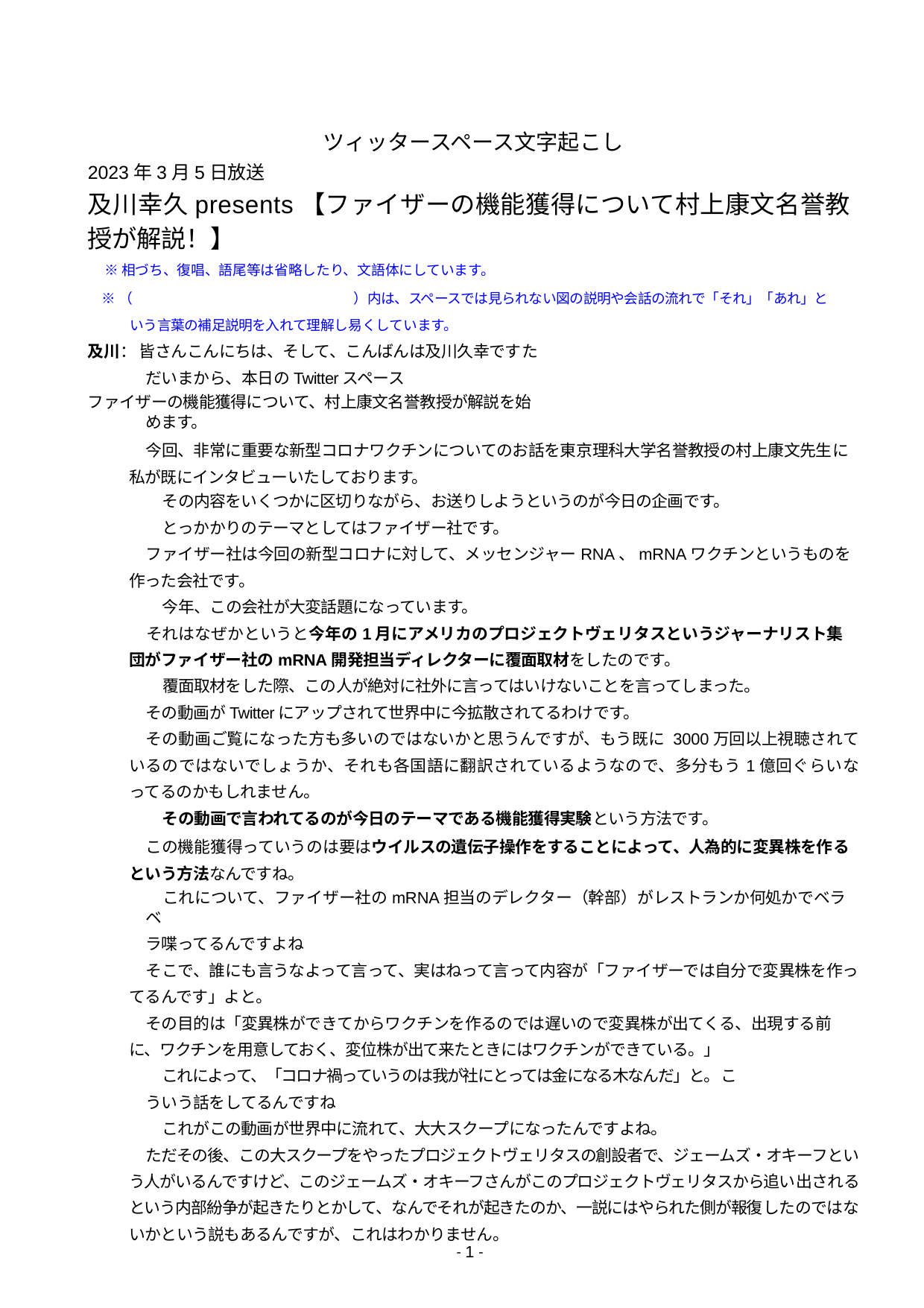

ツィッタースペース文字起こし
2023年3月5日放送
及川幸久presents【ファイザーの機能獲得について村上康文名誉教授が解説！】
※相づち、復唱、語尾等は省略したり、文語体にしています。
※（		）内は、スペースでは見られない図の説明や会話の流れで「それ」「あれ」という言葉の補足説明を入れて理解し易くしています。
及川： 皆さんこんにちは、そして、こんばんは及川久幸ですただいまから、本日のTwitterスペース
ファイザーの機能獲得について、村上康文名誉教授が解説を始めます。
今回、非常に重要な新型コロナワクチンについてのお話を東京理科大学名誉教授の村上康文先生に私が既にインタビューいたしております。
その内容をいくつかに区切りながら、お送りしようというのが今日の企画です。
とっかかりのテーマとしてはファイザー社です。
ファイザー社は今回の新型コロナに対して、メッセンジャーRNA、mRNAワクチンというものを作った会社です。
今年、この会社が大変話題になっています。
それはなぜかというと今年の1月にアメリカのプロジェクトヴェリタスというジャーナリスト集団がファイザー社のmRNA開発担当ディレクターに覆面取材をしたのです。
覆面取材をした際、この人が絶対に社外に言ってはいけないことを言ってしまった。その動画がTwitterにアップされて世界中に今拡散されてるわけです。
その動画ご覧になった方も多いのではないかと思うんですが、もう既に 3000万回以上視聴されているのではないでしょうか、それも各国語に翻訳されているようなので、多分もう1億回ぐらいなってるのかもしれません。
その動画で言われてるのが今日のテーマである機能獲得実験という方法です。
この機能獲得っていうのは要はウイルスの遺伝子操作をすることによって、人為的に変異株を作るという方法なんですね。
これについて、ファイザー社のmRNA担当のデレクター（幹部）がレストランか何処かでベラベ
ラ喋ってるんですよね
そこで、誰にも言うなよって言って、実はねって言って内容が「ファイザーでは自分で変異株を作ってるんです」よと。
その目的は「変異株ができてからワクチンを作るのでは遅いので変異株が出てくる、出現する前に、ワクチンを用意しておく、変位株が出て来たときにはワクチンができている。」
これによって、「コロナ禍っていうのは我が社にとっては金になる木なんだ」と。こういう話をしてるんですね
これがこの動画が世界中に流れて、大大スクープになったんですよね。
ただその後、この大スクープをやったプロジェクトヴェリタスの創設者で、ジェームズ・オキーフという人がいるんですけど、このジェームズ・オキーフさんがこのプロジェクトヴェリタスから追い出されるという内部紛争が起きたりとかして、なんでそれが起きたのか、一説にはやられた側が報復したのではないかという説もあるんですが、これはわかりません。
- 1 -